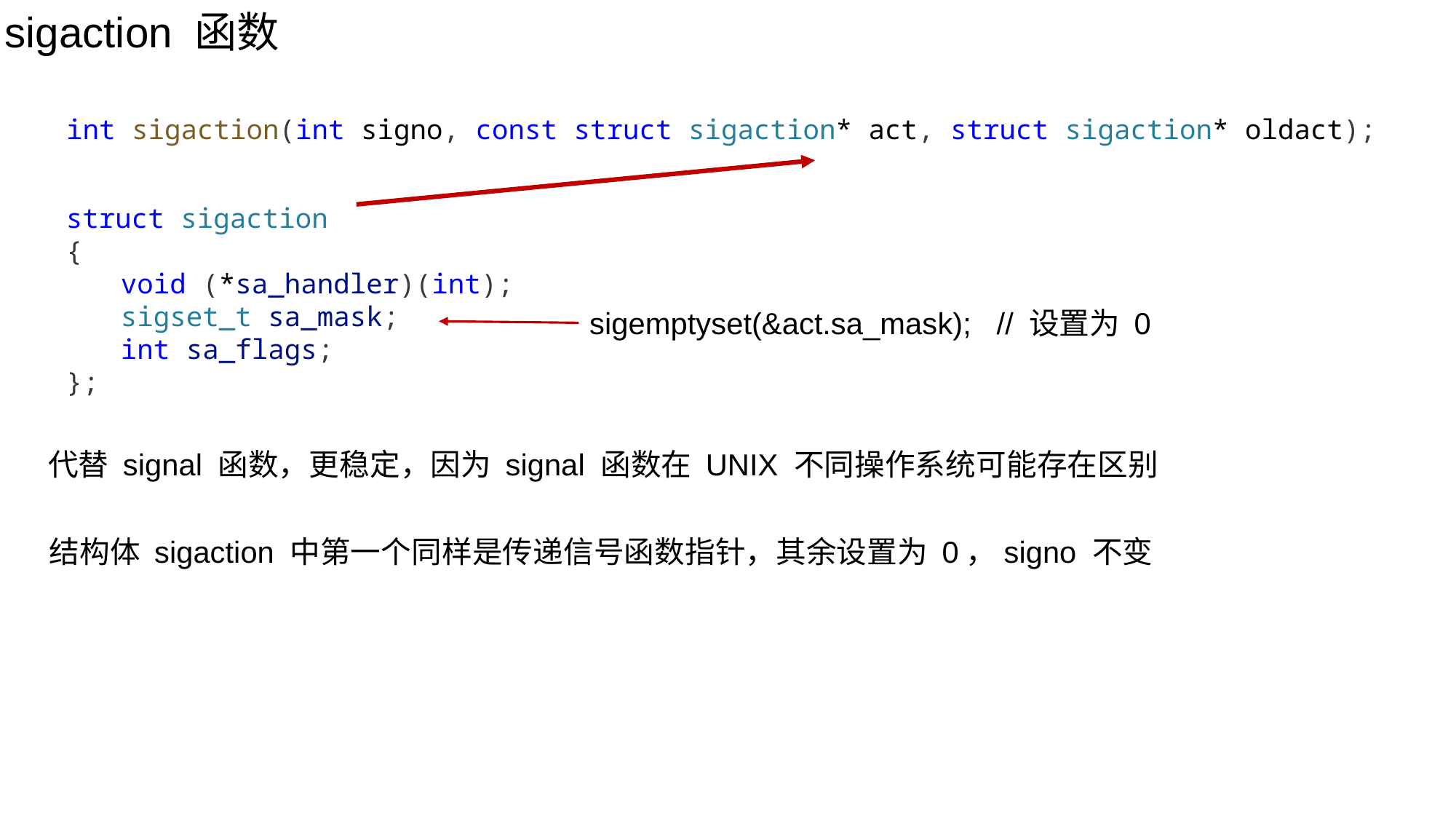

sigaction 函数
int sigaction(int signo, const struct sigaction* act, struct sigaction* oldact);
struct sigaction
{
void (*sa_handler)(int);
sigset_t sa_mask;
int sa_flags;
};
sigemptyset(&act.sa_mask);   // 设置为 0
代替 signal 函数，更稳定，因为 signal 函数在 UNIX 不同操作系统可能存在区别
结构体 sigaction 中第一个同样是传递信号函数指针，其余设置为 0，signo 不变